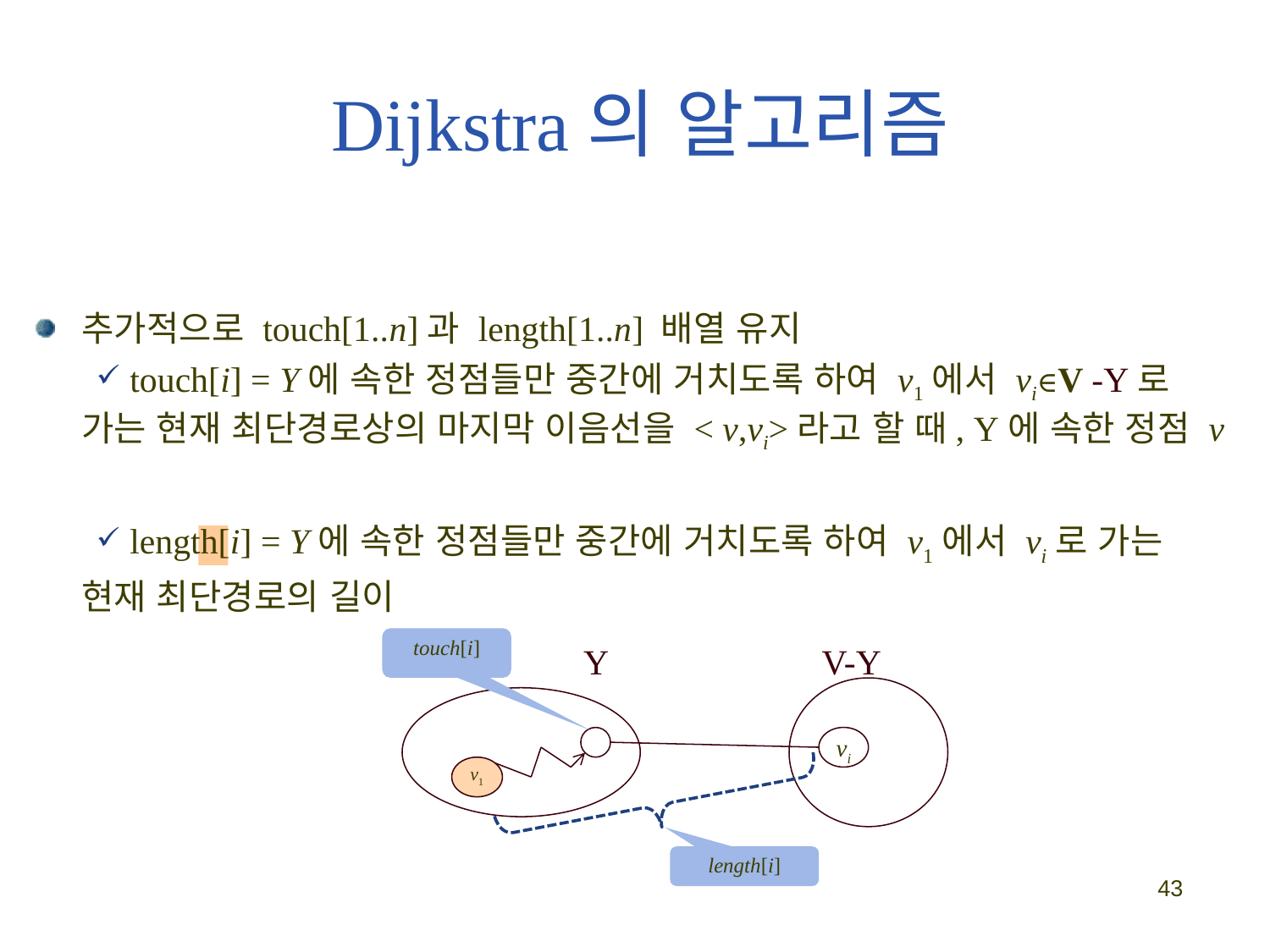

Dijkstra의 알고리즘

추가적으로 touch[1..n]과 length[1..n] 배열 유지
 touch[i] = Y에 속한 정점들만 중간에 거치도록 하여 v1에서 vi∈V -Y로 가는 현재 최단경로상의 마지막 이음선을 < v,vi>라고 할 때, Y에 속한 정점 v

 length[i] = Y에 속한 정점들만 중간에 거치도록 하여 v1에서 vi로 가는 현재 최단경로의 길이

touch[i]
Y
V-Y

vi
v1
length[i]
43